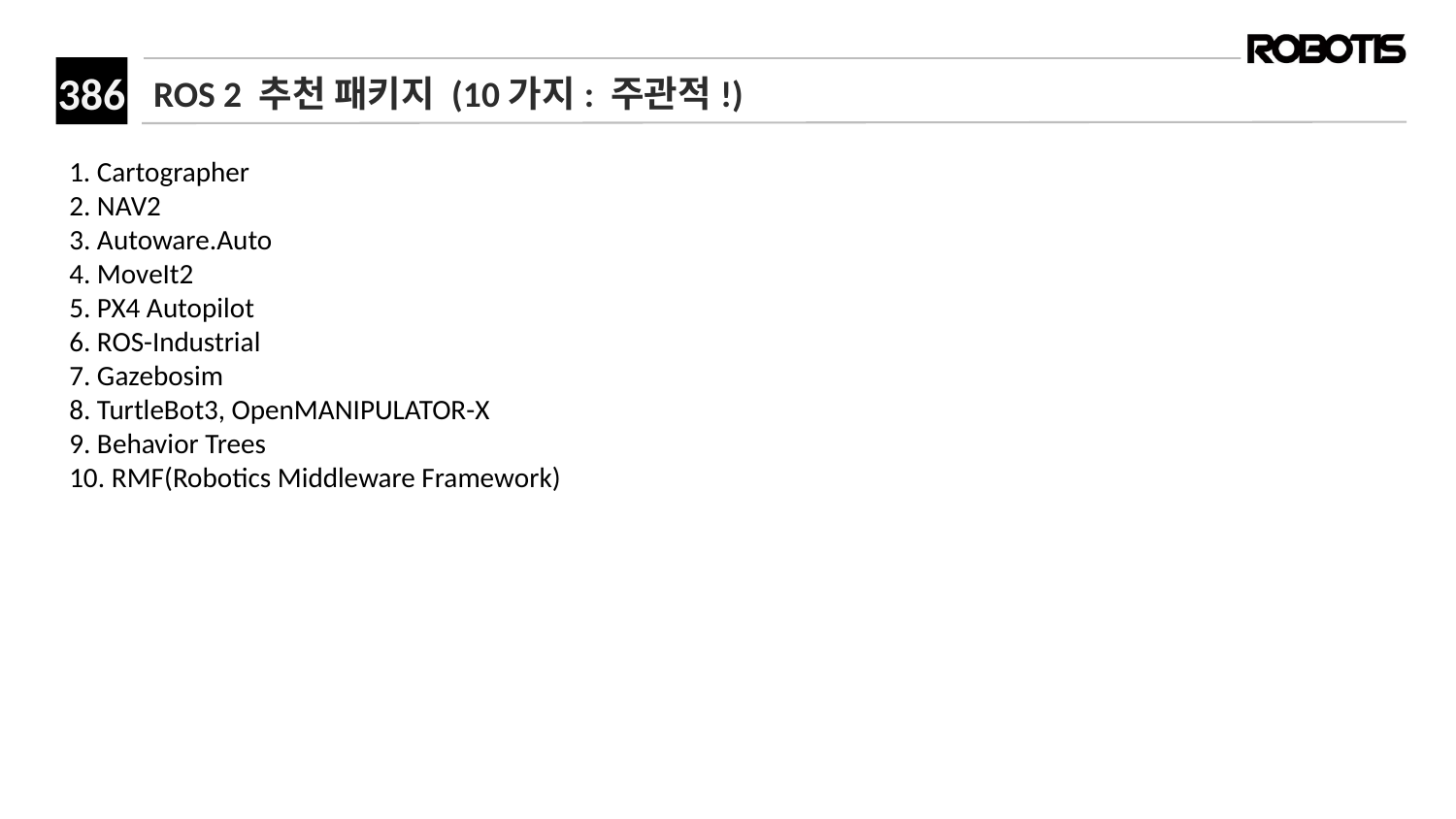

# ROS 2 추천 패키지 (10가지: 주관적!)
1. Cartographer
2. NAV2
3. Autoware.Auto
4. MoveIt2
5. PX4 Autopilot
6. ROS-Industrial
7. Gazebosim
8. TurtleBot3, OpenMANIPULATOR-X
9. Behavior Trees
10. RMF(Robotics Middleware Framework)

​